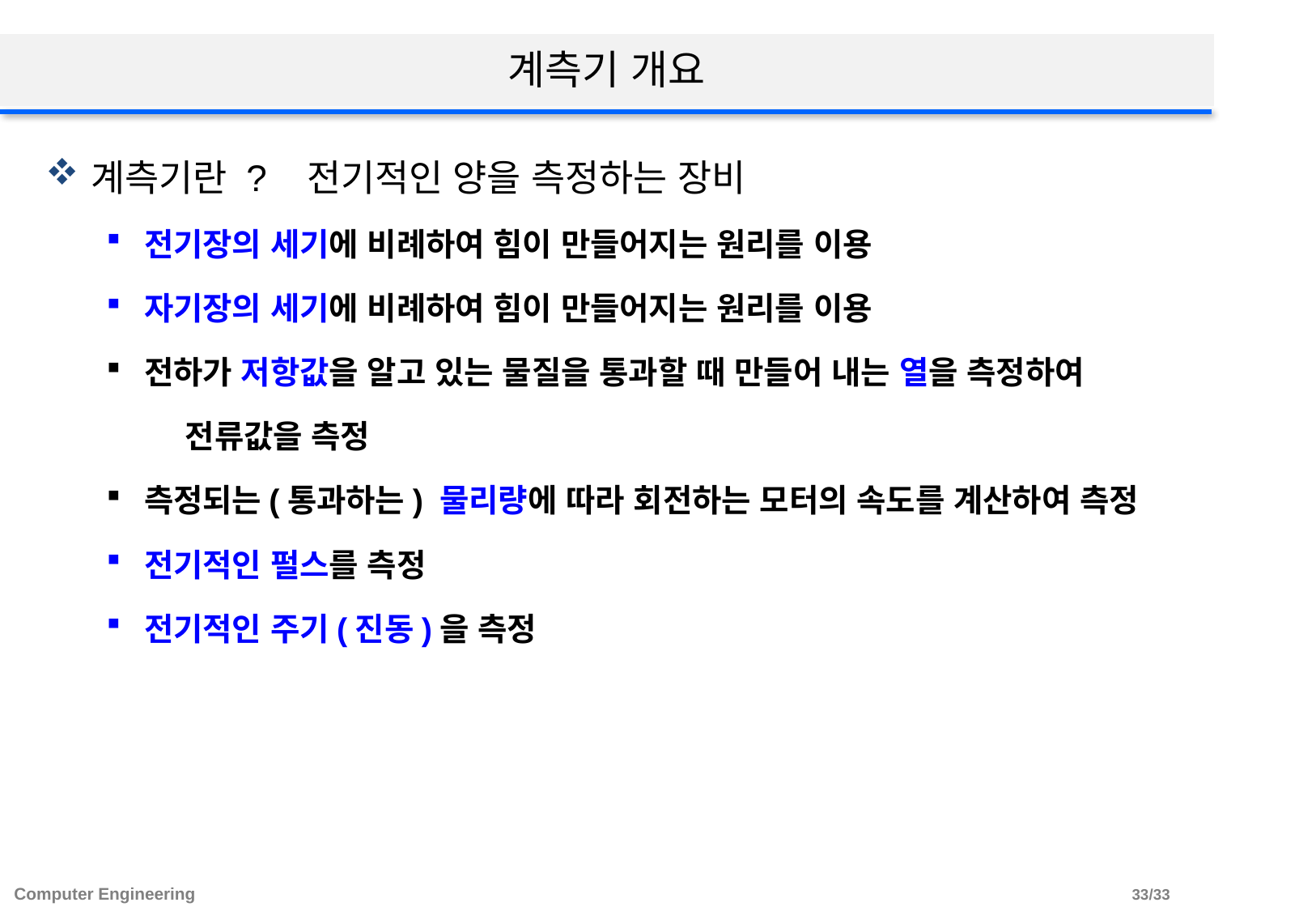

# 계측기 개요
계측기란 ?   전기적인 양을 측정하는 장비
전기장의 세기에 비례하여 힘이 만들어지는 원리를 이용
자기장의 세기에 비례하여 힘이 만들어지는 원리를 이용
전하가 저항값을 알고 있는 물질을 통과할 때 만들어 내는 열을 측정하여
        전류값을 측정
측정되는(통과하는) 물리량에 따라 회전하는 모터의 속도를 계산하여 측정
전기적인 펄스를 측정
전기적인 주기(진동)을 측정